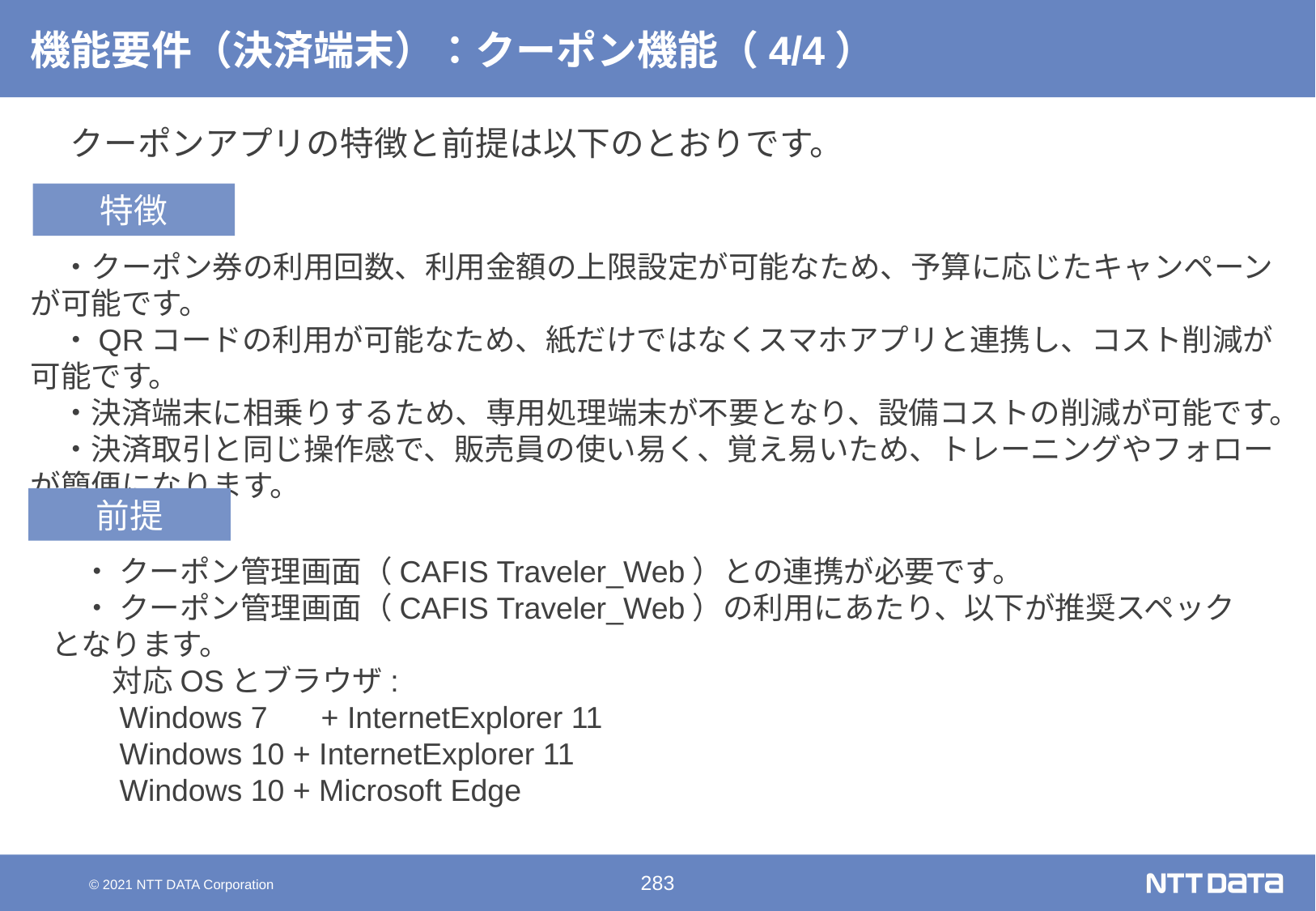

# 機能要件（決済端末）：クーポン機能（4/4）
クーポンアプリの特徴と前提は以下のとおりです。
特徴
　・クーポン券の利用回数、利用金額の上限設定が可能なため、予算に応じたキャンペーンが可能です。
　・QRコードの利用が可能なため、紙だけではなくスマホアプリと連携し、コスト削減が可能です。
　・決済端末に相乗りするため、専用処理端末が不要となり、設備コストの削減が可能です。
　・決済取引と同じ操作感で、販売員の使い易く、覚え易いため、トレーニングやフォローが簡便になります。
前提
　・ クーポン管理画面（CAFIS Traveler_Web）との連携が必要です。
　・ クーポン管理画面（CAFIS Traveler_Web）の利用にあたり、以下が推奨スペックとなります。
　　対応OSとブラウザ:
　　Windows 7 　+ InternetExplorer 11
　　Windows 10 + InternetExplorer 11
　　Windows 10 + Microsoft Edge